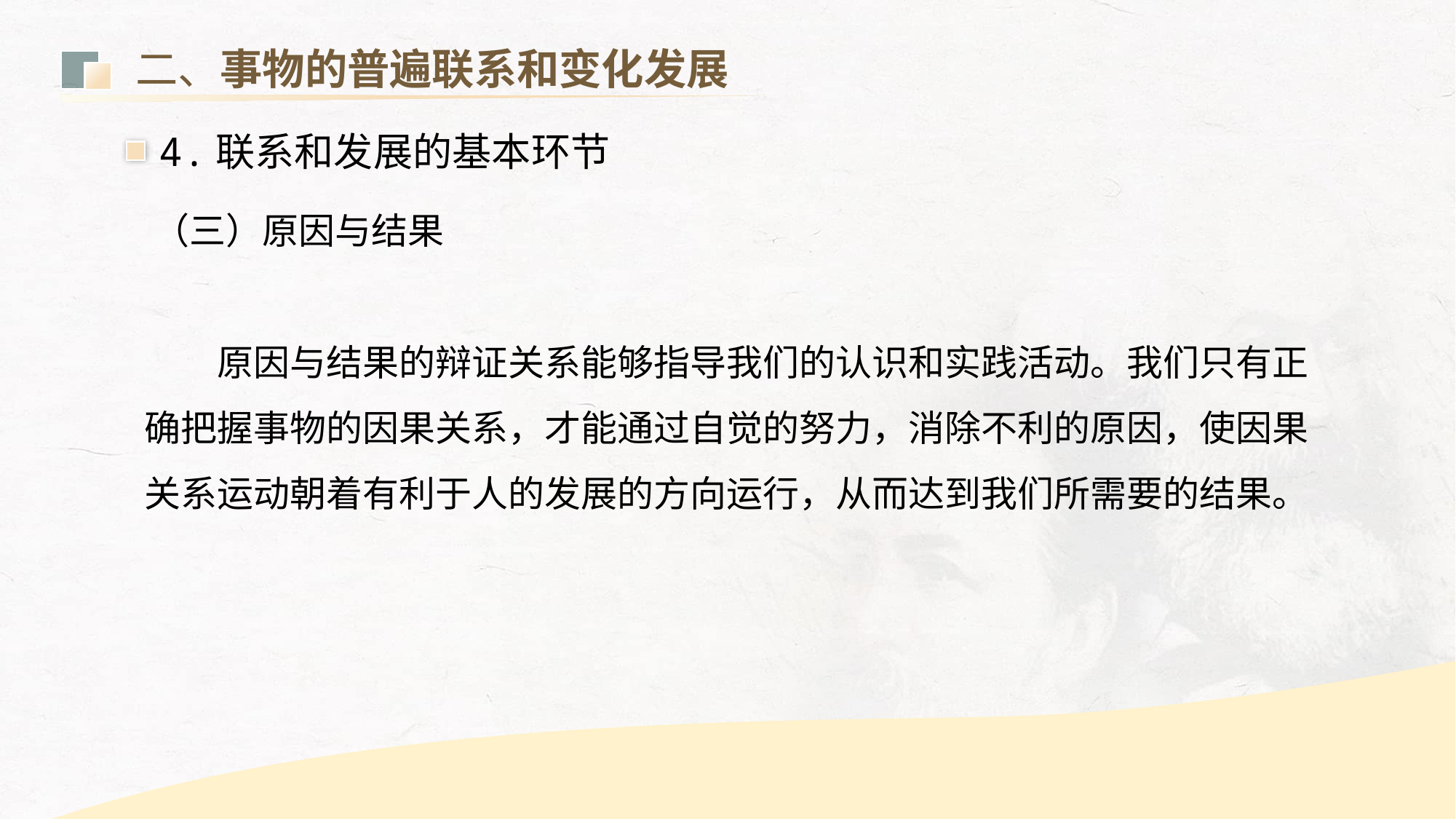

二、事物的普遍联系和变化发展

4.联系和发展的基本环节

（三）原因与结果
原因与结果的辩证关系能够指导我们的认识和实践活动。我们只有正确把握事物的因果关系，才能通过自觉的努力，消除不利的原因，使因果关系运动朝着有利于人的发展的方向运行，从而达到我们所需要的结果。